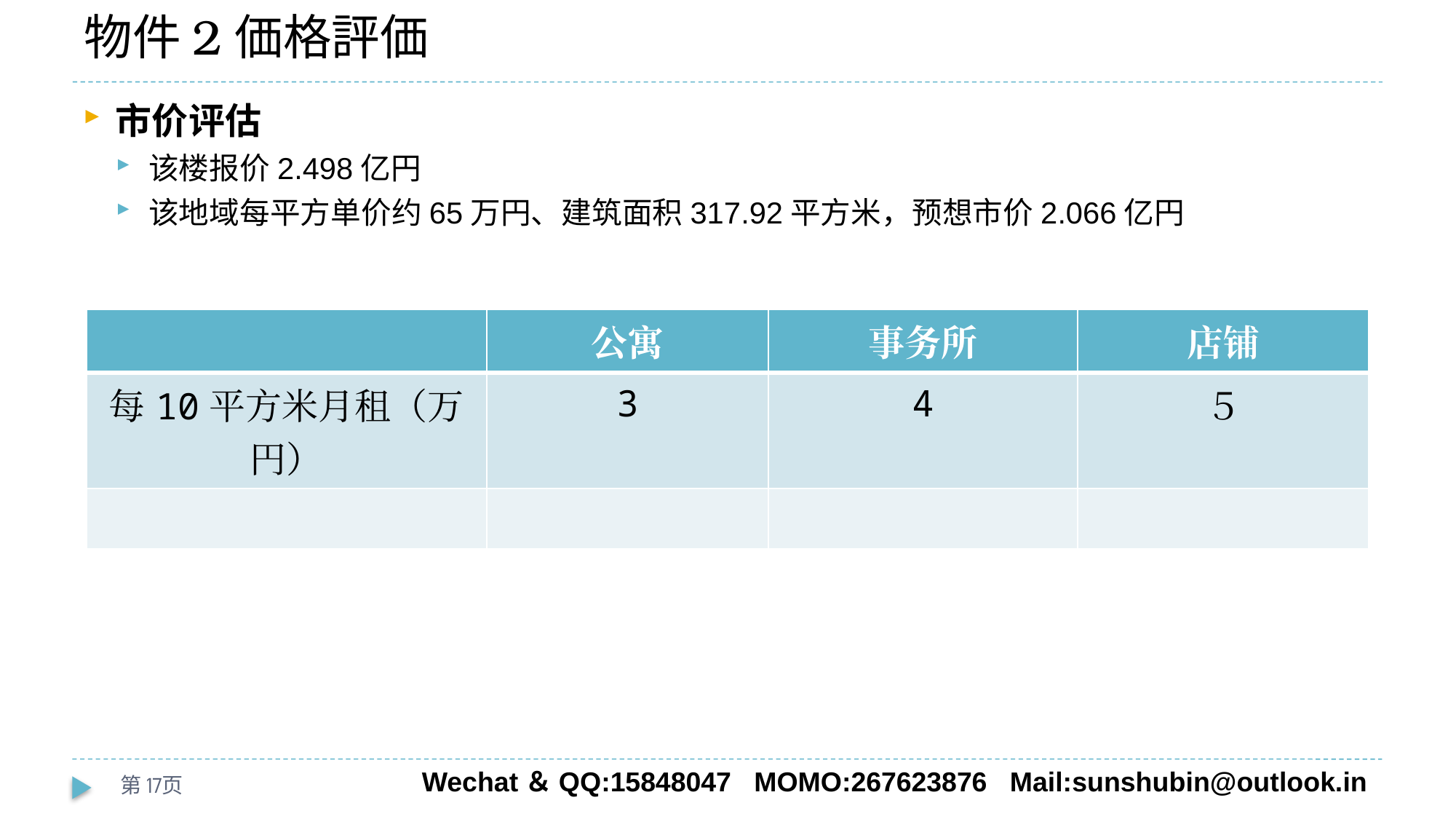

# 物件2価格評価
市价评估
该楼报价2.498亿円
该地域每平方单价约65万円、建筑面积317.92平方米，预想市价2.066亿円

|  | 公寓 | 事务所 | 店铺 |
| --- | --- | --- | --- |
| 每10平方米月租（万円） | 3 | 4 | ５ |
|  |  |  |  |
第17页